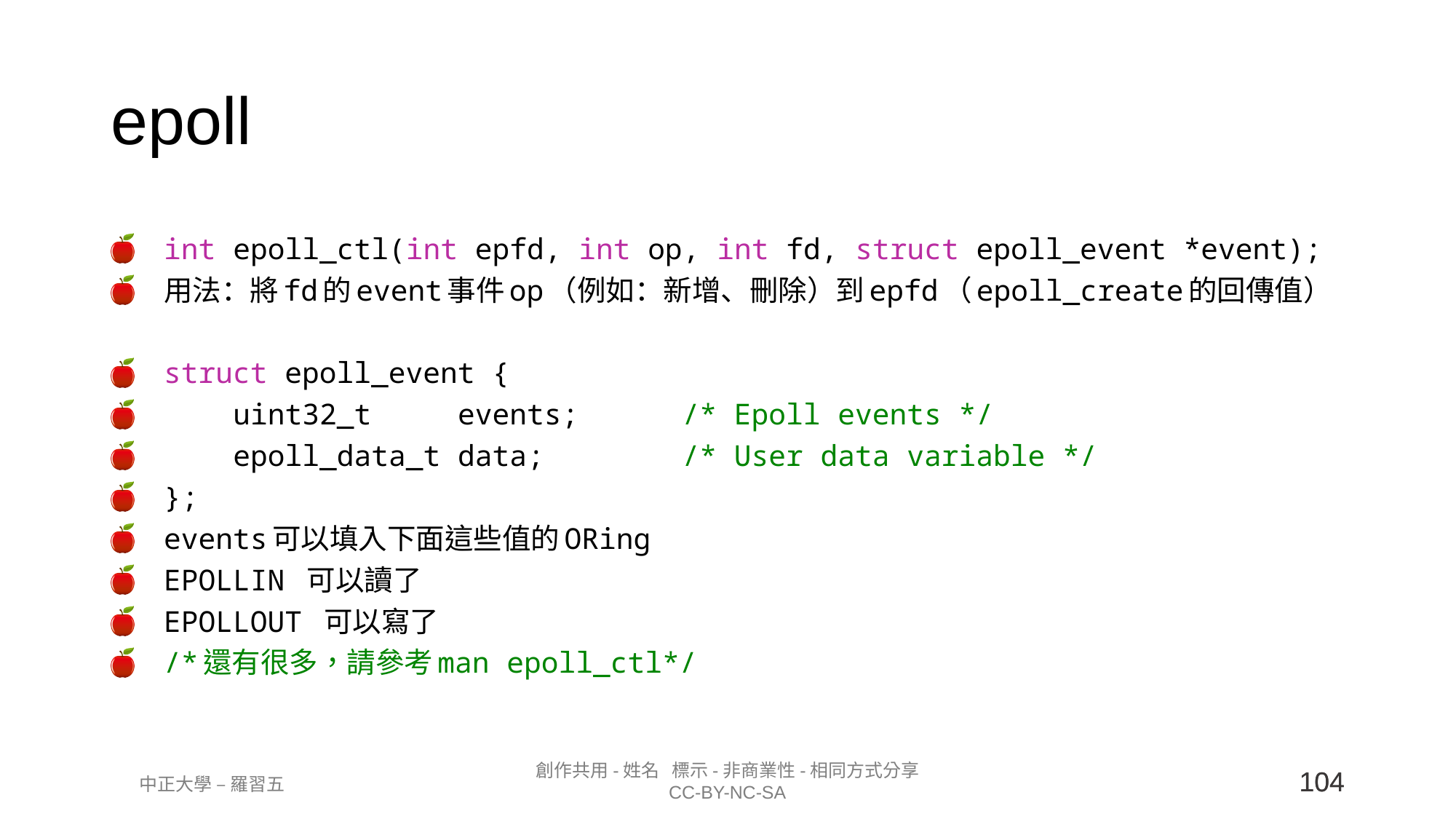

# epoll
int epoll_ctl(int epfd, int op, int fd, struct epoll_event *event);
用法：將fd的event事件op（例如：新增、刪除）到epfd（epoll_create的回傳值）

struct epoll_event {
    uint32_t     events;      /* Epoll events */
    epoll_data_t data;        /* User data variable */
};
events可以填入下面這些值的ORing
EPOLLIN 可以讀了
EPOLLOUT 可以寫了
/*還有很多，請參考man epoll_ctl*/